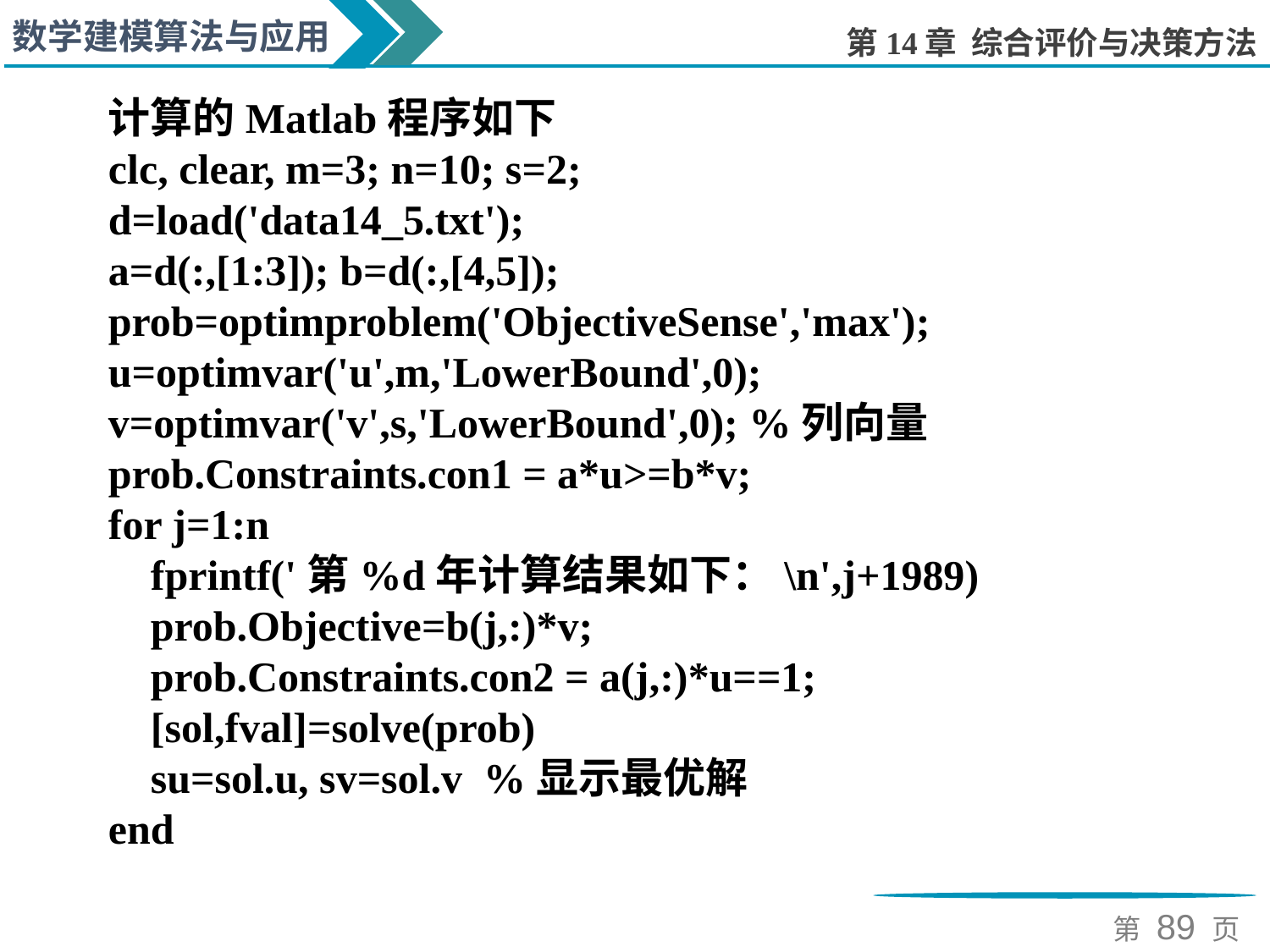

计算的Matlab程序如下
clc, clear, m=3; n=10; s=2;
d=load('data14_5.txt');
a=d(:,[1:3]); b=d(:,[4,5]);
prob=optimproblem('ObjectiveSense','max');
u=optimvar('u',m,'LowerBound',0);
v=optimvar('v',s,'LowerBound',0); %列向量
prob.Constraints.con1 = a*u>=b*v;
for j=1:n
    fprintf('第%d年计算结果如下：\n',j+1989)
    prob.Objective=b(j,:)*v;
    prob.Constraints.con2 = a(j,:)*u==1;
    [sol,fval]=solve(prob)
    su=sol.u, sv=sol.v  %显示最优解
end